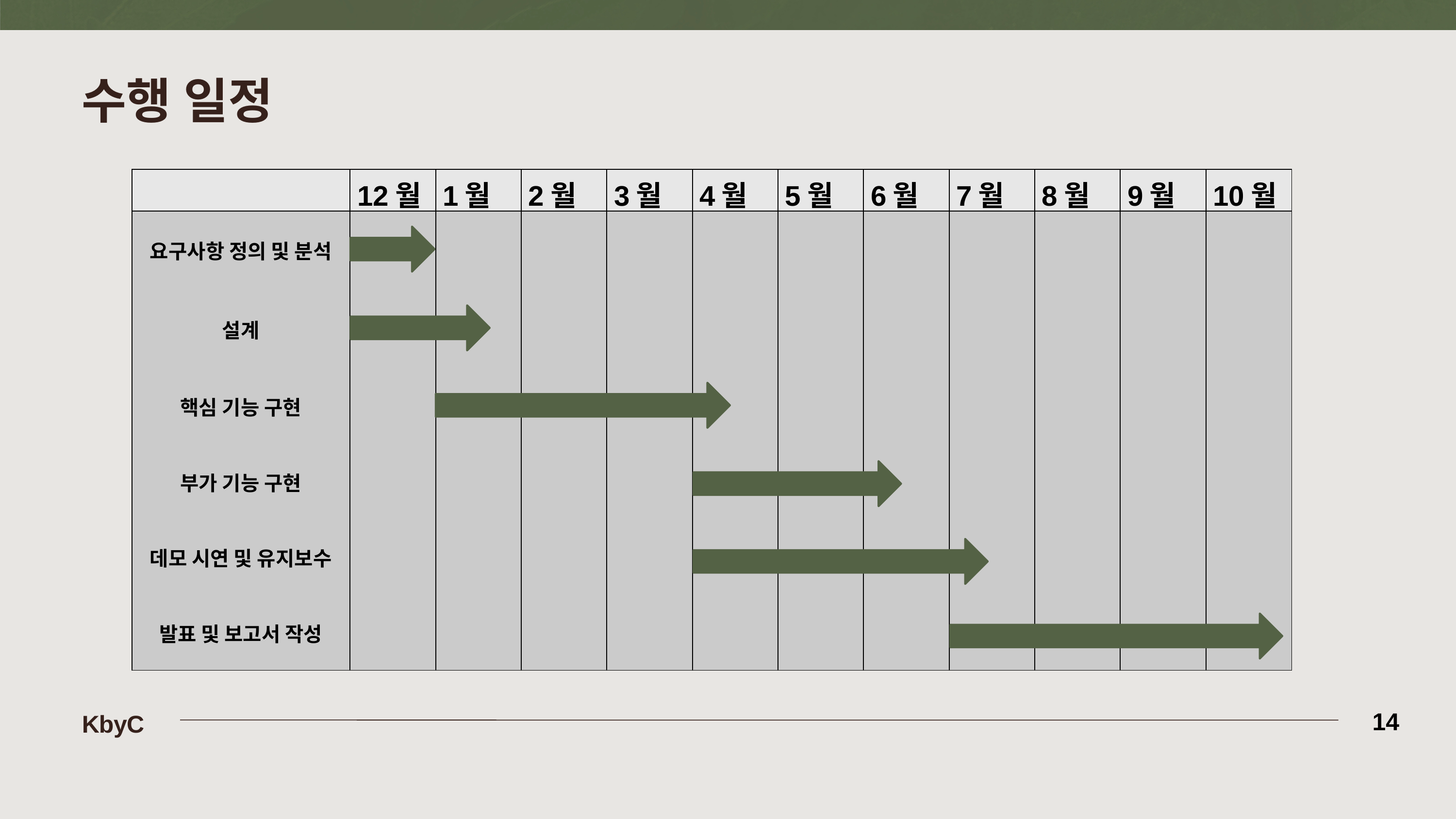

수행 일정
|  | 12월 | 1월 | 2월 | 3월 | 4월 | 5월 | 6월 | 7월 | 8월 | 9월 | 10월 |
| --- | --- | --- | --- | --- | --- | --- | --- | --- | --- | --- | --- |
| 요구사항 정의 및 분석 |  |  |  |  |  |  |  |  |  |  |  |
| 설계 |  |  |  |  |  |  |  |  |  |  |  |
| 핵심 기능 구현 |  |  |  |  |  |  |  |  |  |  |  |
| 부가 기능 구현 |  |  |  |  |  |  |  |  |  |  |  |
| 데모 시연 및 유지보수 |  |  |  |  |  |  |  |  |  |  |  |
| 발표 및 보고서 작성 |  |  |  |  |  |  |  |  |  |  |  |

KbyC
14